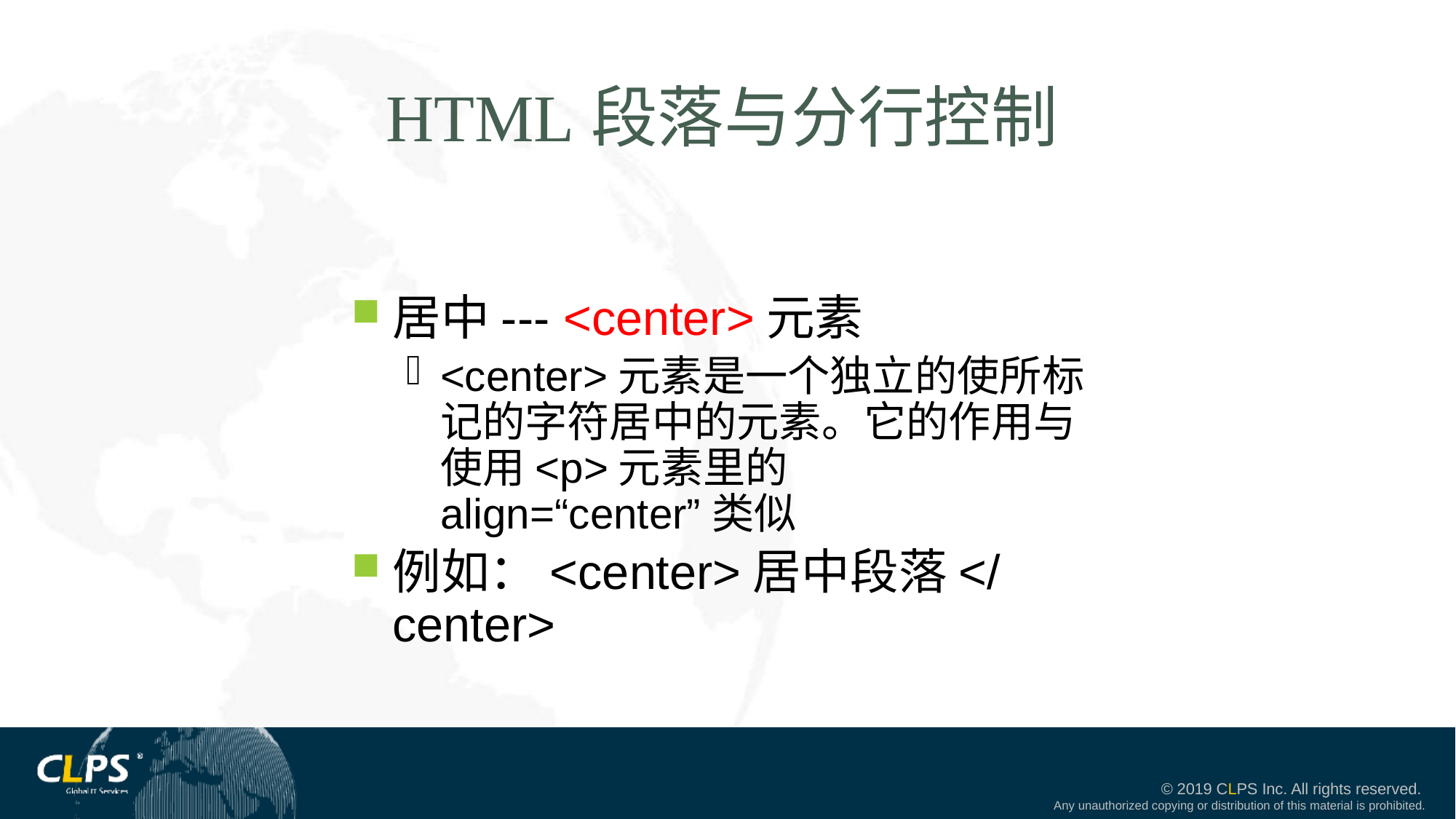

HTML段落与分行控制

居中--- <center>元素
<center>元素是一个独立的使所标记的字符居中的元素。它的作用与使用<p>元素里的align=“center”类似
例如：<center>居中段落</center>